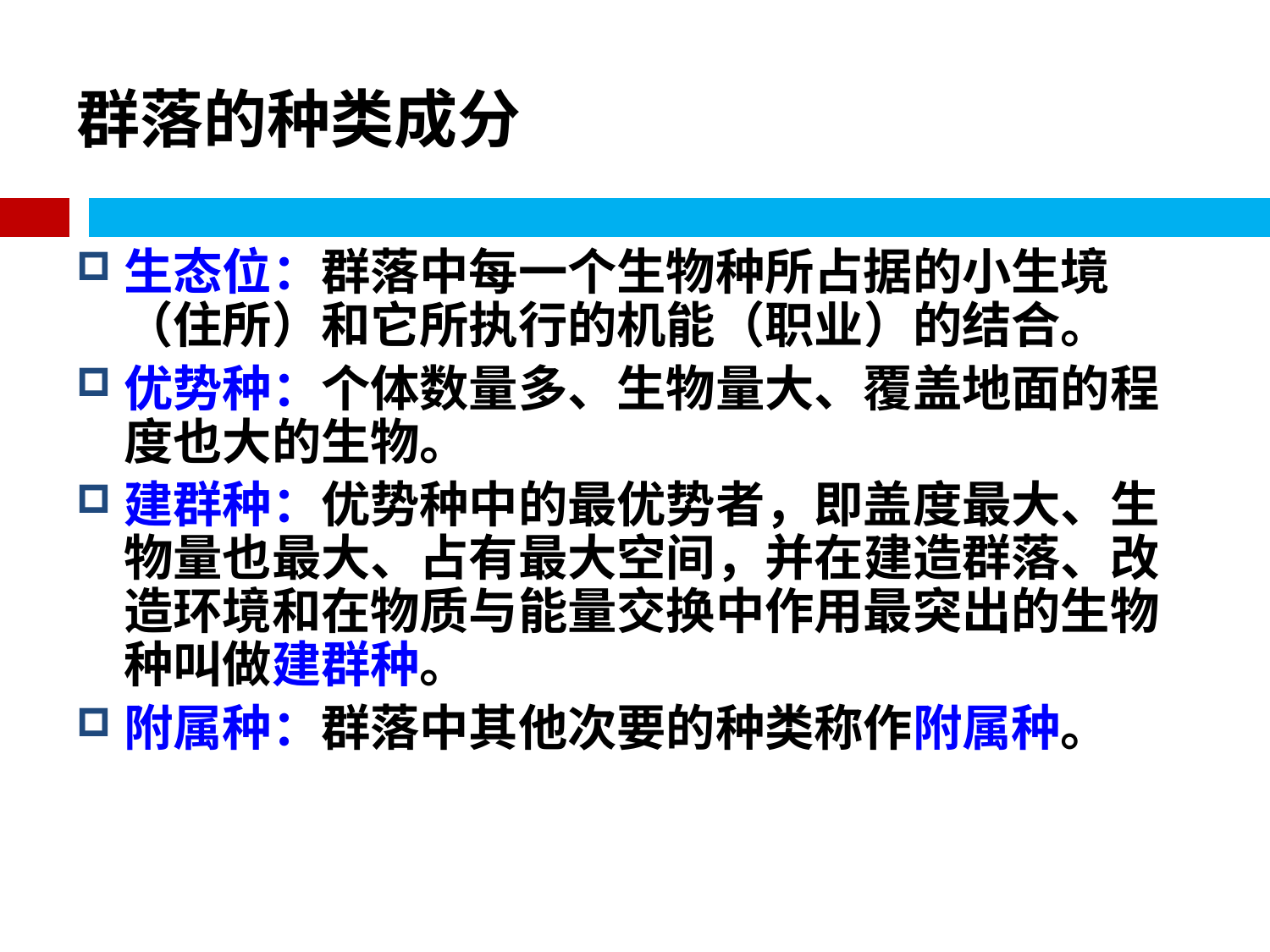

# 群落的种类成分
生态位：群落中每一个生物种所占据的小生境（住所）和它所执行的机能（职业）的结合。
优势种：个体数量多、生物量大、覆盖地面的程度也大的生物。
建群种：优势种中的最优势者，即盖度最大、生物量也最大、占有最大空间，并在建造群落、改造环境和在物质与能量交换中作用最突出的生物种叫做建群种。
附属种：群落中其他次要的种类称作附属种。